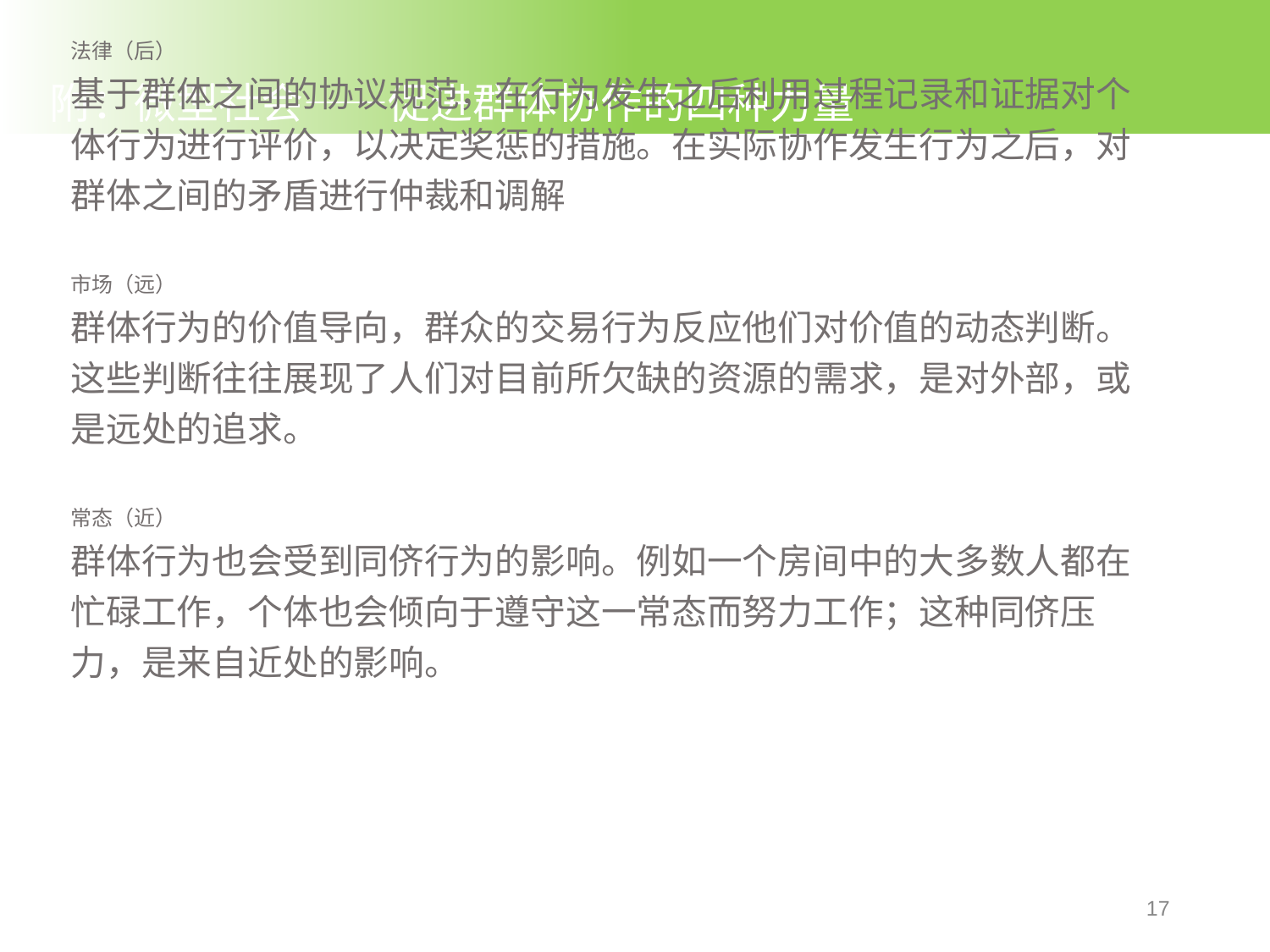

附：微型社会——促进群体协作的四种力量
架构（前）
群体协作的操作支撑条件，这些条件创造了群体行为的可能性，例如开源软硬件技术、网络化的文件分享。在实际协作发生行为之前，制约群体的行为的先验条件。

法律（后）
基于群体之间的协议规范，在行为发生之后利用过程记录和证据对个体行为进行评价，以决定奖惩的措施。在实际协作发生行为之后，对群体之间的矛盾进行仲裁和调解

市场（远）
群体行为的价值导向，群众的交易行为反应他们对价值的动态判断。这些判断往往展现了人们对目前所欠缺的资源的需求，是对外部，或是远处的追求。

常态（近）
群体行为也会受到同侪行为的影响。例如一个房间中的大多数人都在忙碌工作，个体也会倾向于遵守这一常态而努力工作；这种同侪压力，是来自近处的影响。
17